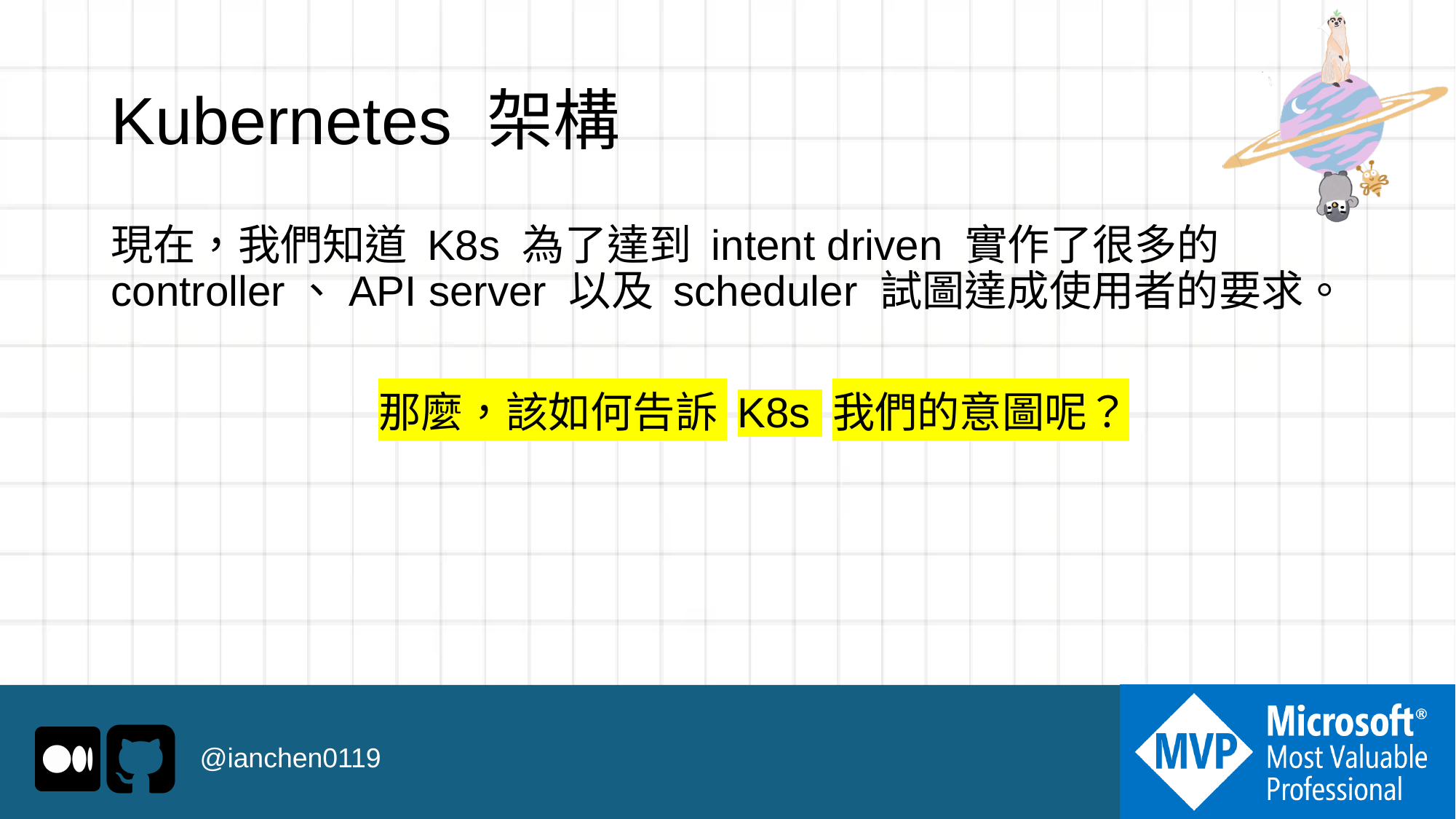

# Kubernetes 架構
現在，我們知道 K8s 為了達到 intent driven 實作了很多的 controller、API server 以及 scheduler 試圖達成使用者的要求。

那麼，該如何告訴 K8s 我們的意圖呢？